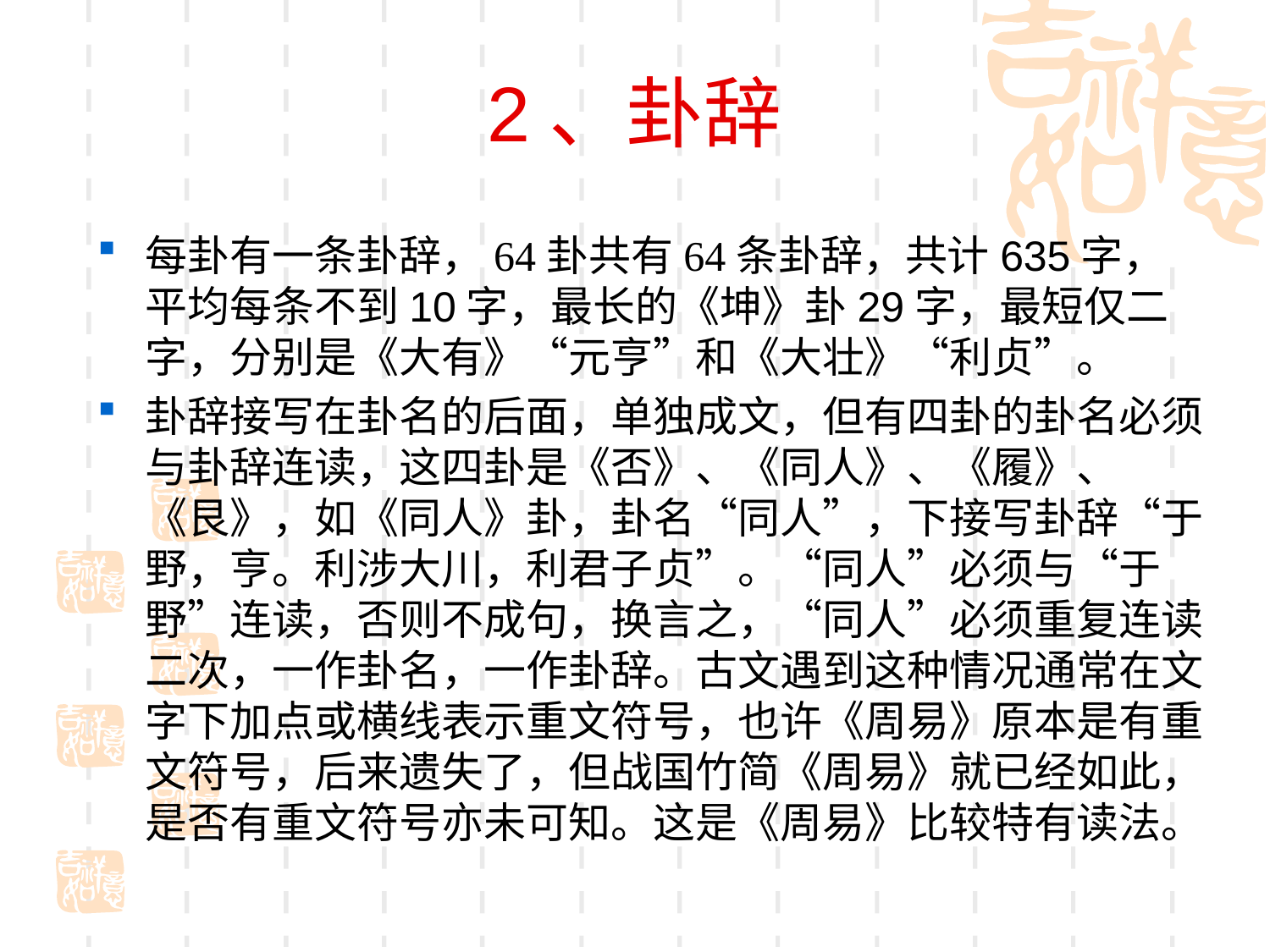

# 2、卦辞
每卦有一条卦辞，64卦共有64条卦辞，共计635字，平均每条不到10字，最长的《坤》卦29字，最短仅二字，分别是《大有》“元亨”和《大壮》“利贞”。
卦辞接写在卦名的后面，单独成文，但有四卦的卦名必须与卦辞连读，这四卦是《否》、《同人》、《履》、《艮》，如《同人》卦，卦名“同人”，下接写卦辞“于野，亨。利涉大川，利君子贞”。“同人”必须与“于野”连读，否则不成句，换言之，“同人”必须重复连读二次，一作卦名，一作卦辞。古文遇到这种情况通常在文字下加点或横线表示重文符号，也许《周易》原本是有重文符号，后来遗失了，但战国竹简《周易》就已经如此，是否有重文符号亦未可知。这是《周易》比较特有读法。